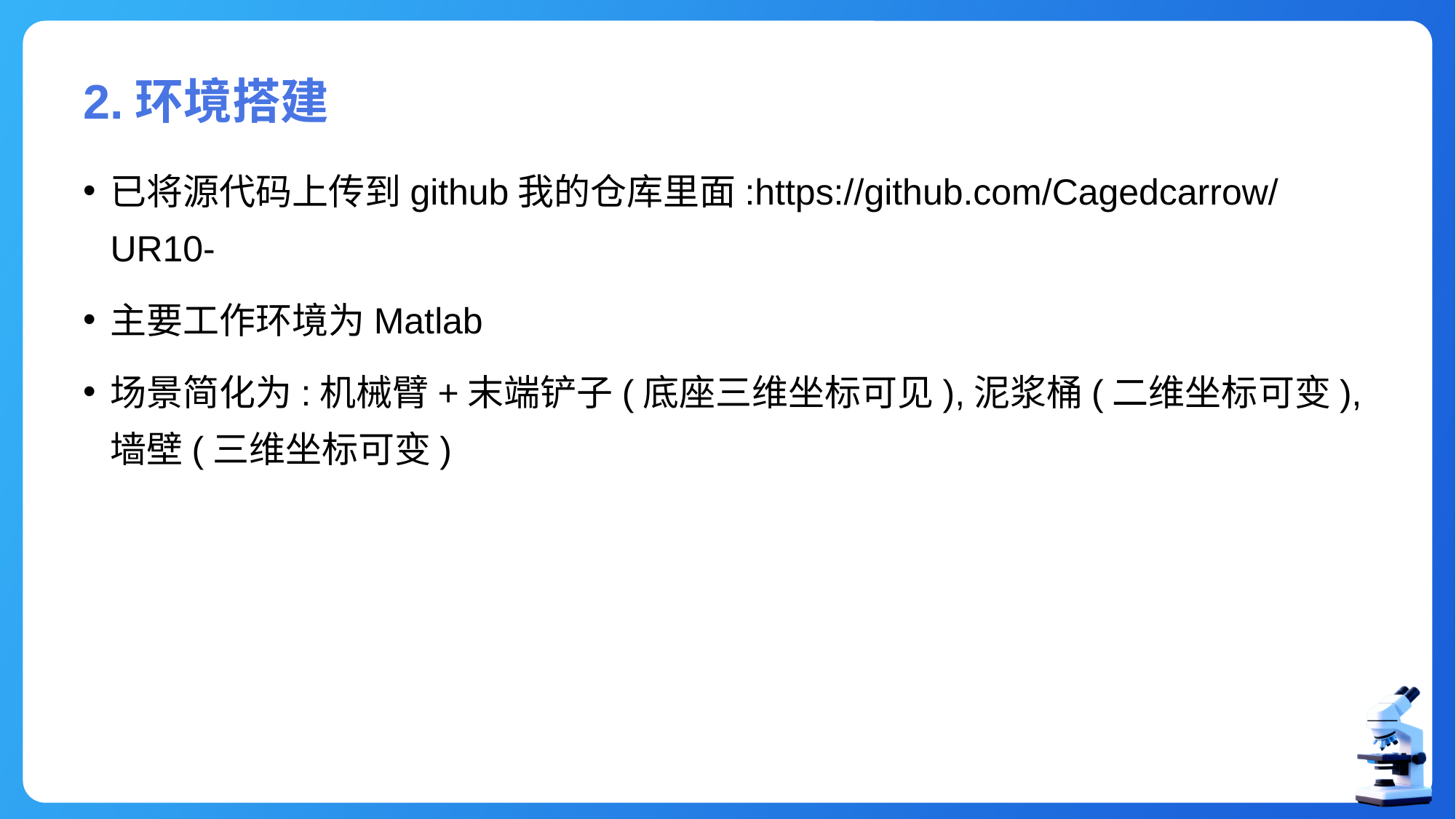

# 2.环境搭建
已将源代码上传到github我的仓库里面:https://github.com/Cagedcarrow/UR10-
主要工作环境为Matlab
场景简化为:机械臂+末端铲子(底座三维坐标可见),泥浆桶(二维坐标可变),墙壁(三维坐标可变)